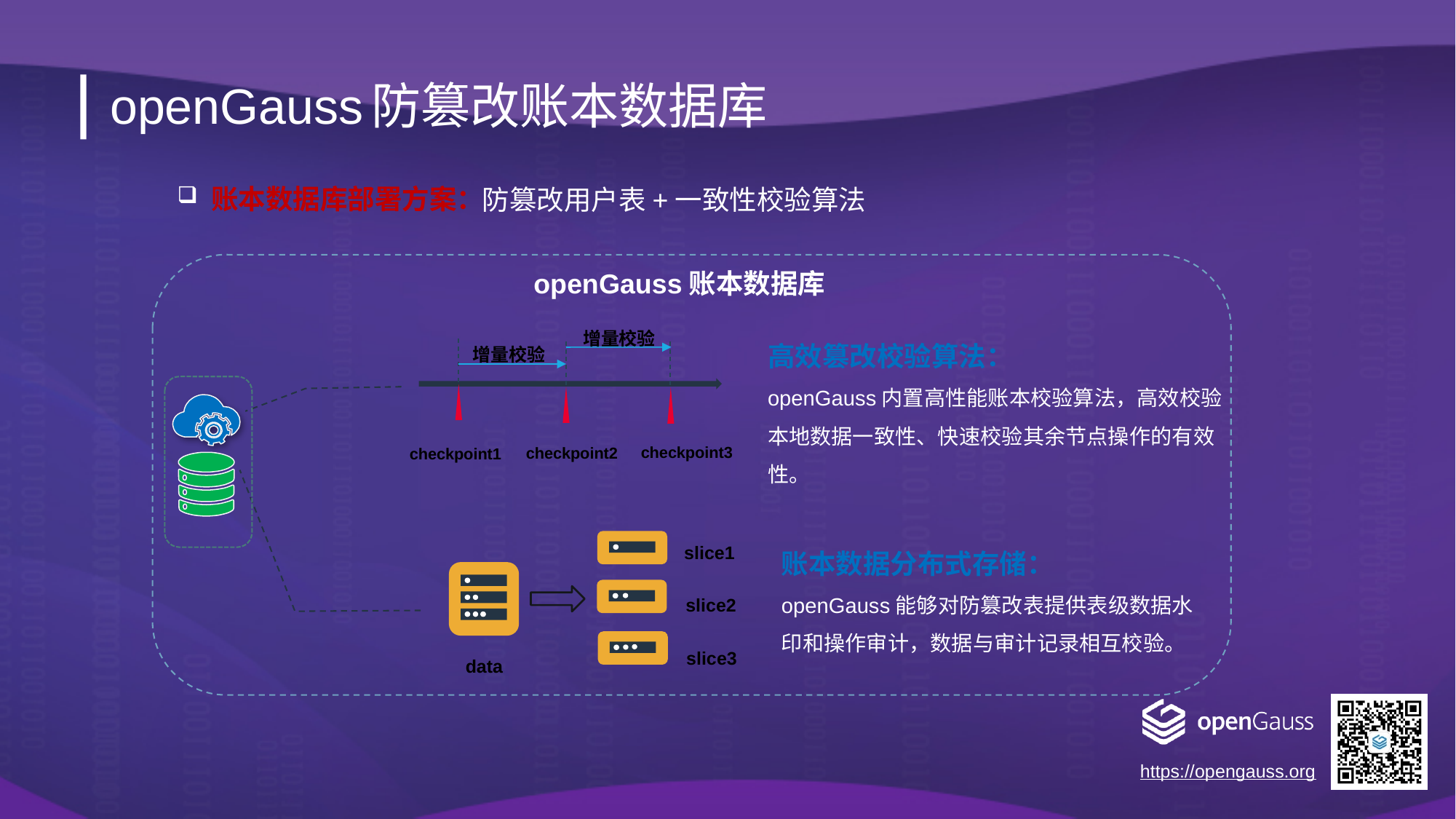

openGauss防篡改账本数据库
防篡改用户表+一致性校验算法
账本数据库部署方案：

openGauss账本数据库
增量校验
增量校验

checkpoint3
checkpoint2
checkpoint1
高效篡改校验算法：
openGauss内置高性能账本校验算法，高效校验本地数据一致性、快速校验其余节点操作的有效性。

slice1

slice2

slice3
data

账本数据分布式存储：
openGauss能够对防篡改表提供表级数据水印和操作审计，数据与审计记录相互校验。